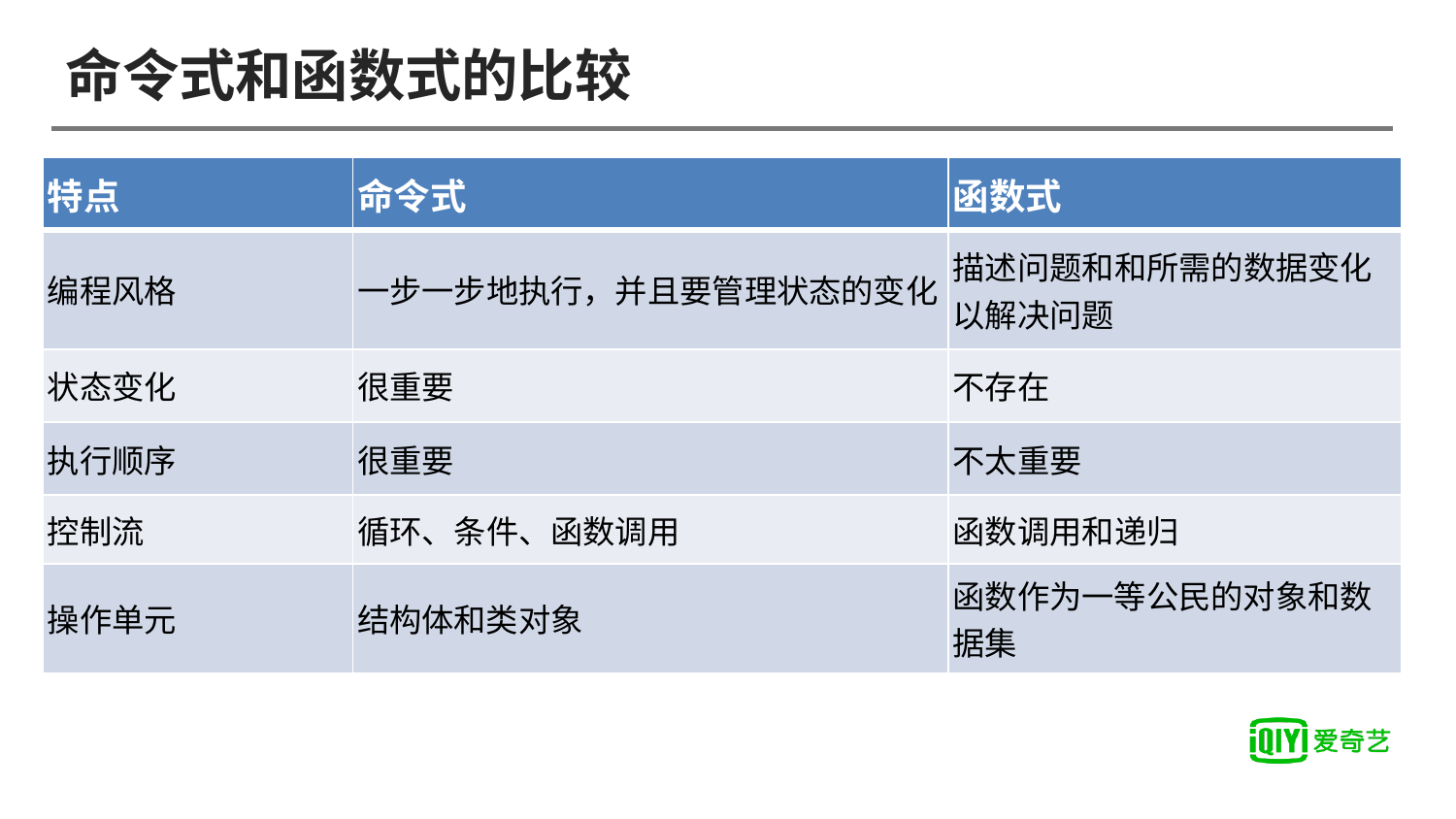

# 命令式和函数式的比较
| 特点 | 命令式 | 函数式 |
| --- | --- | --- |
| 编程风格 | 一步一步地执行，并且要管理状态的变化 | 描述问题和和所需的数据变化以解决问题 |
| 状态变化 | 很重要 | 不存在 |
| 执行顺序 | 很重要 | 不太重要 |
| 控制流 | 循环、条件、函数调用 | 函数调用和递归 |
| 操作单元 | 结构体和类对象 | 函数作为一等公民的对象和数据集 |